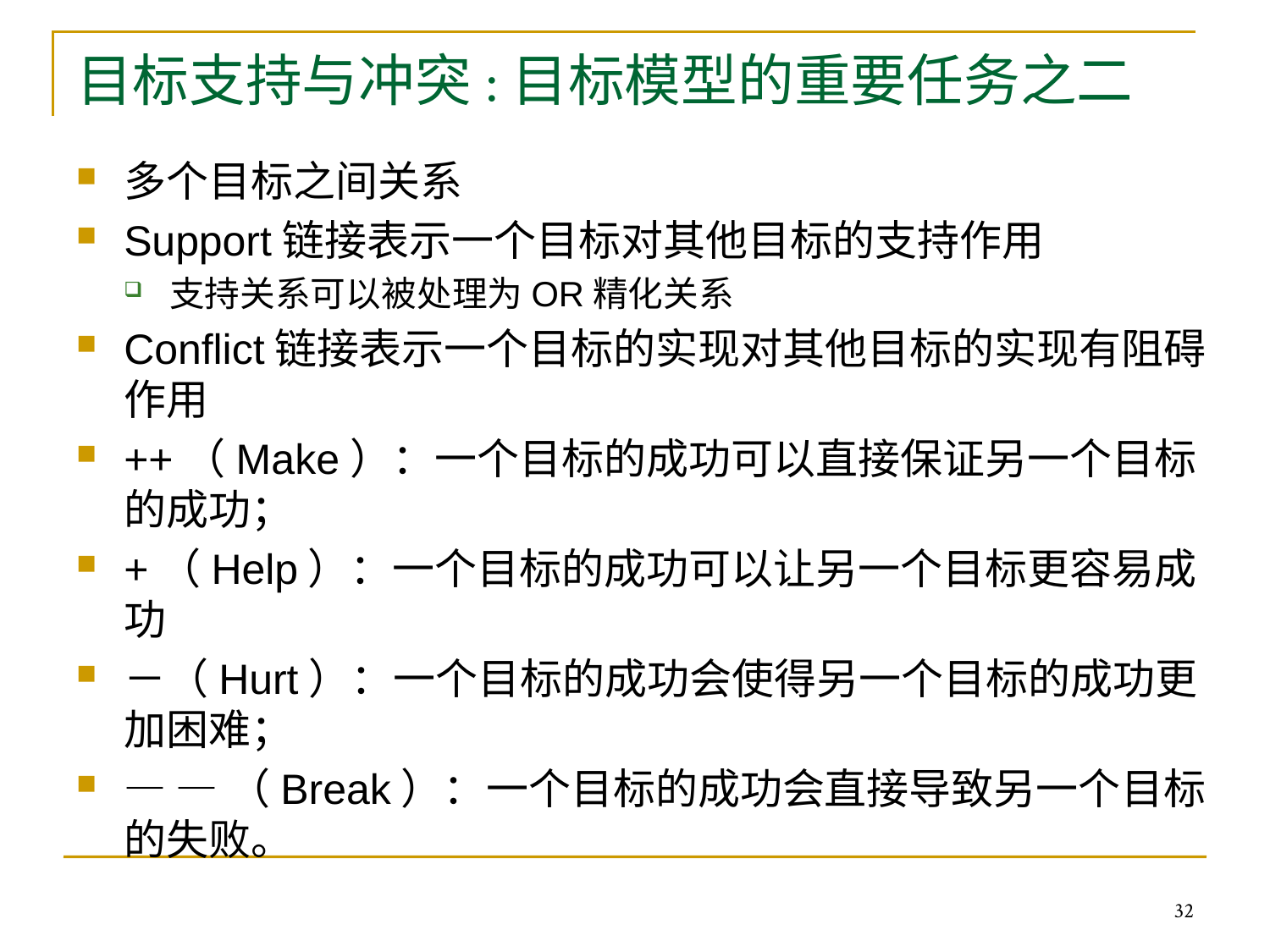

# 目标支持与冲突:目标模型的重要任务之二
多个目标之间关系
Support链接表示一个目标对其他目标的支持作用
支持关系可以被处理为OR精化关系
Conflict链接表示一个目标的实现对其他目标的实现有阻碍作用
++（Make）：一个目标的成功可以直接保证另一个目标的成功；
+（Help）：一个目标的成功可以让另一个目标更容易成功
－（Hurt）：一个目标的成功会使得另一个目标的成功更加困难；
― ―（Break）：一个目标的成功会直接导致另一个目标的失败。

32